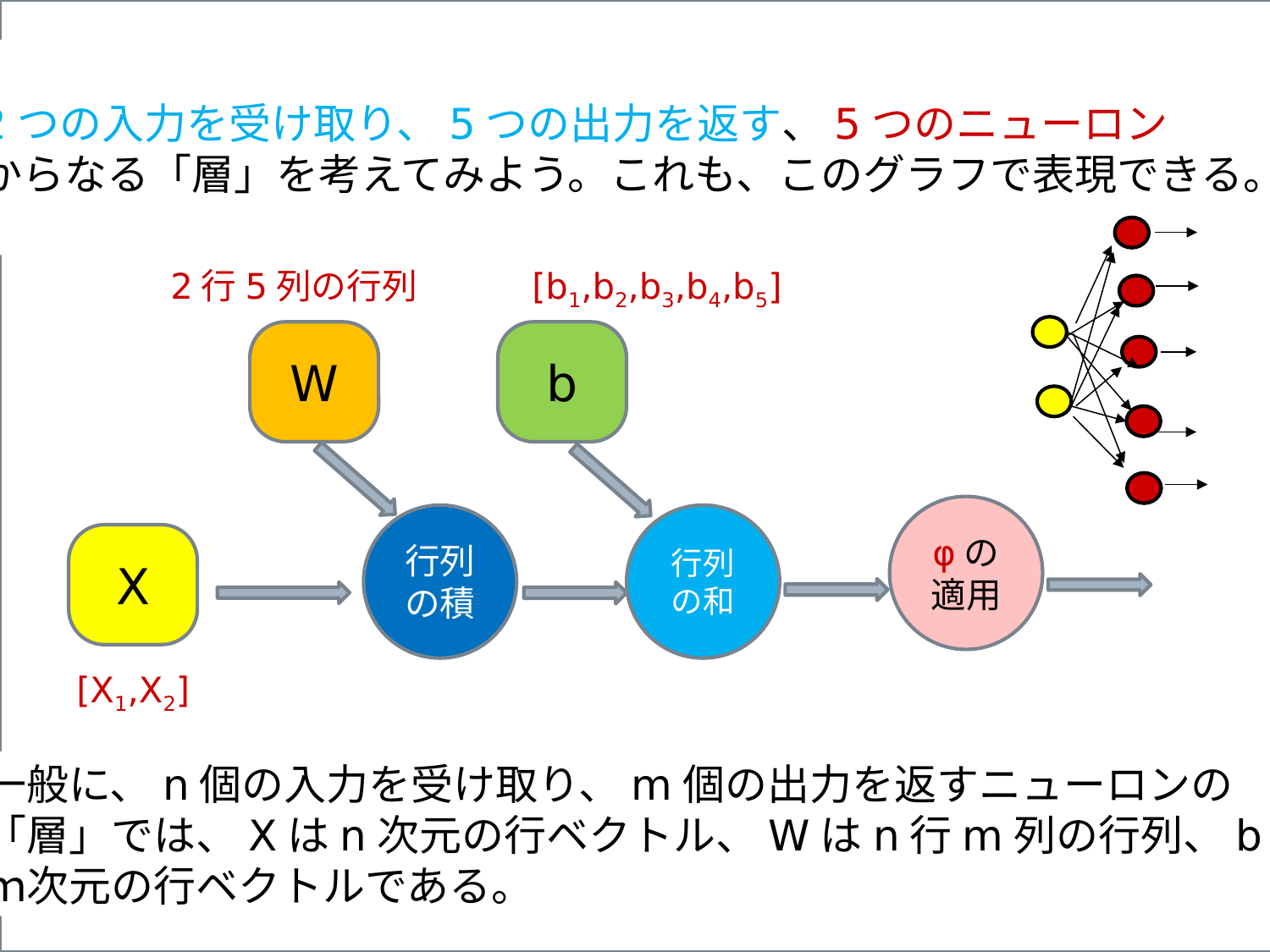

2つの入力を受け取り、5つの出力を返す、5つのニューロン
からなる「層」を考えてみよう。これも、このグラフで表現できる。

2行5列の行列　　　[b1,b2,b3,b4,b5]

W
b

φの適用
行列の積
行列の和
X

[X1,X2]
一般に、n個の入力を受け取り、m個の出力を返すニューロンの
「層」では、Xはn次元の行ベクトル、Wはn行m列の行列、bは
ｍ次元の行ベクトルである。